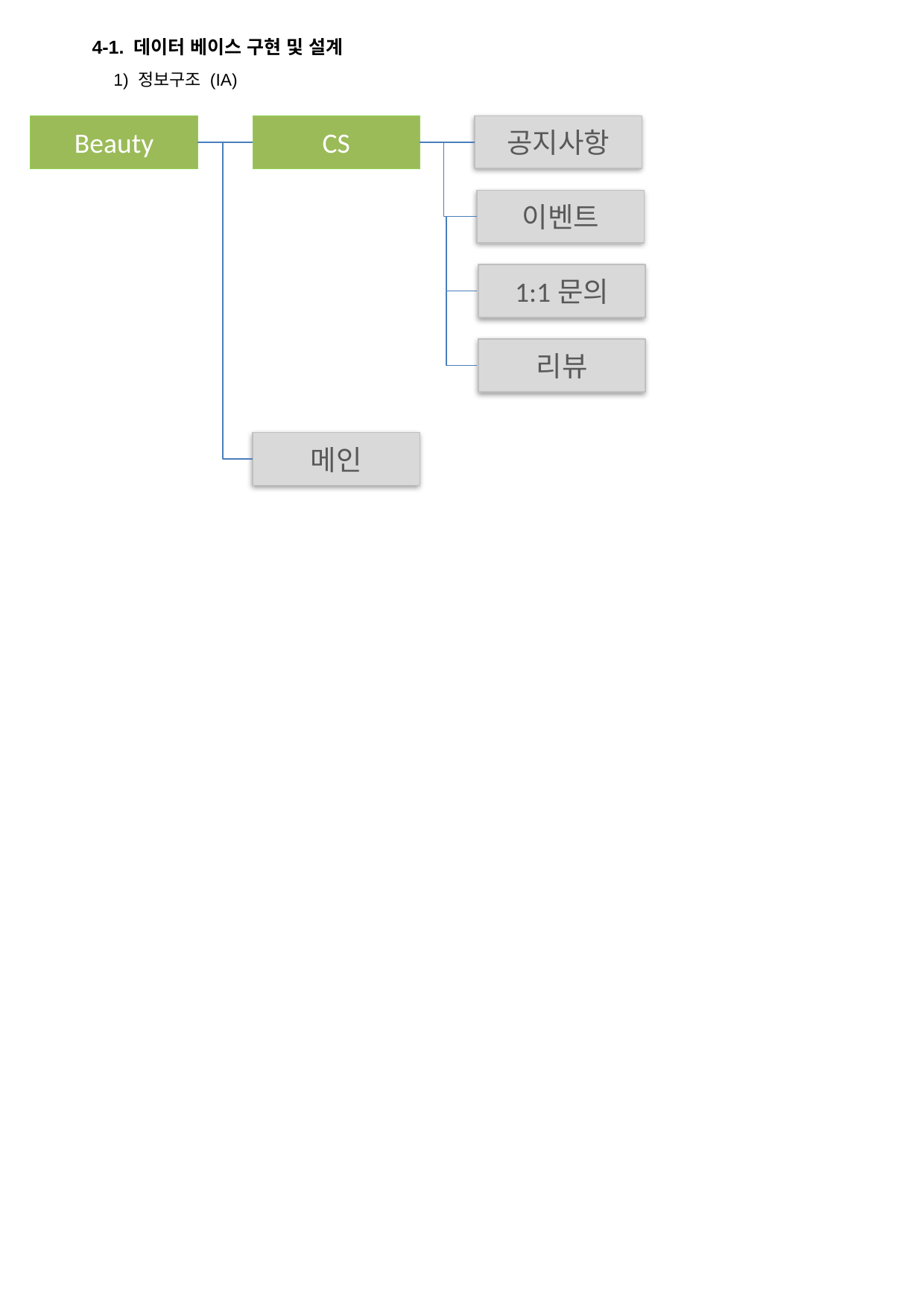

4-1. 데이터 베이스 구현 및 설계
1) 정보구조 (IA)
Beauty
CS
공지사항
이벤트
1:1문의
리뷰
메인